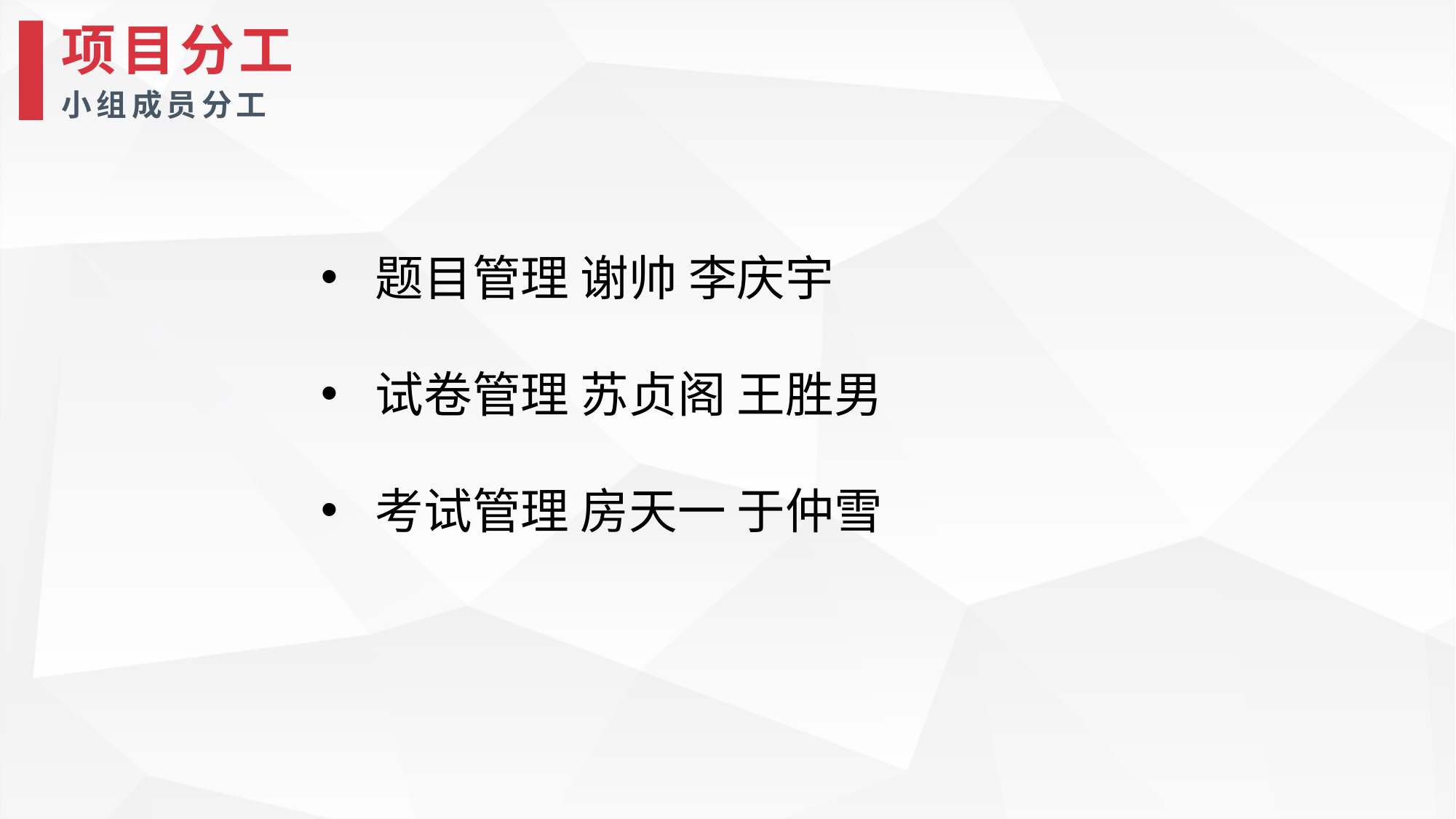

项目分工

小组成员分工
题目管理 谢帅 李庆宇
试卷管理 苏贞阁 王胜男
考试管理 房天一 于仲雪